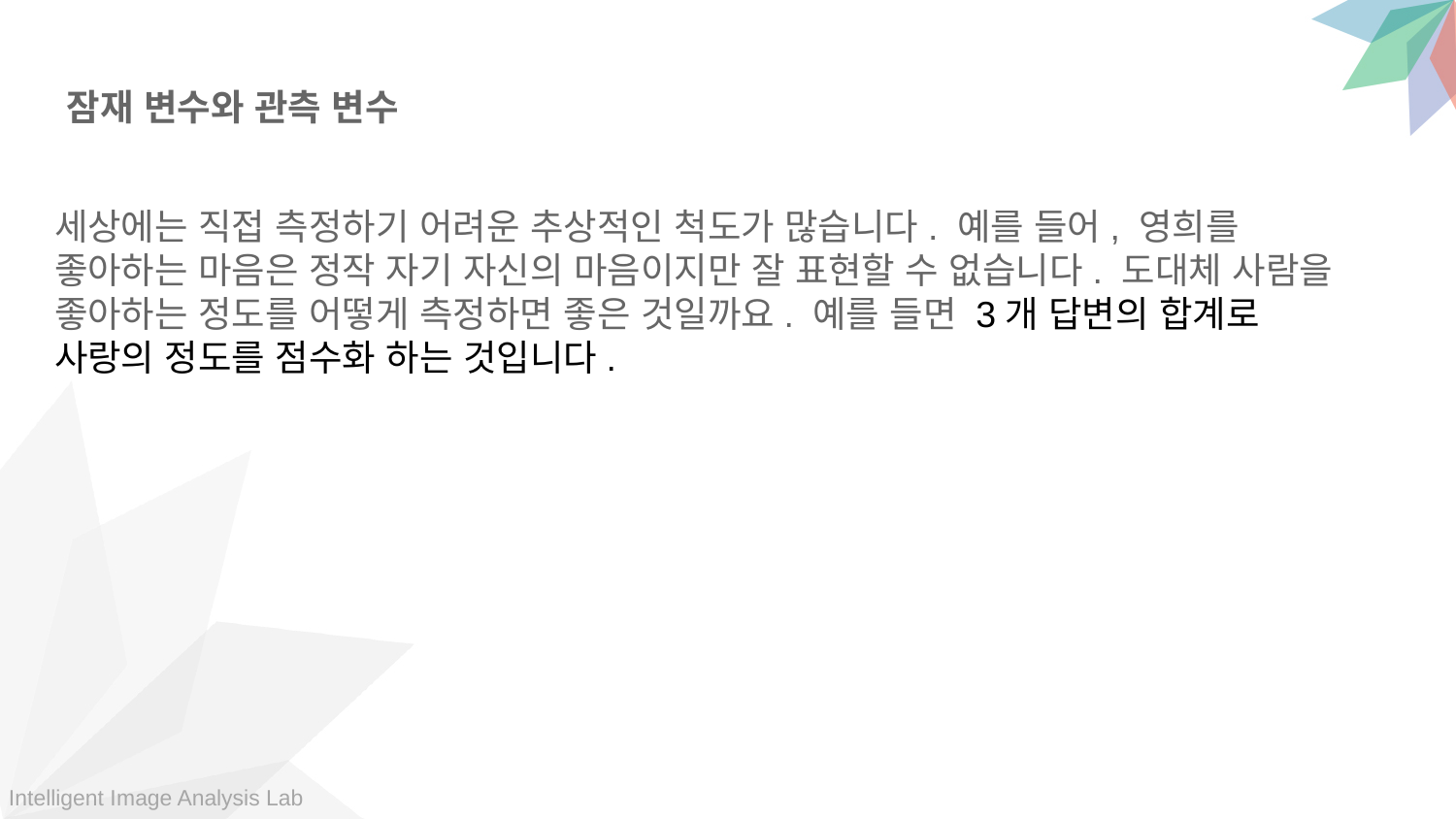

잠재 변수와 관측 변수
세상에는 직접 측정하기 어려운 추상적인 척도가 많습니다. 예를 들어, 영희를 좋아하는 마음은 정작 자기 자신의 마음이지만 잘 표현할 수 없습니다. 도대체 사람을 좋아하는 정도를 어떻게 측정하면 좋은 것일까요. 예를 들면 3개 답변의 합계로 사랑의 정도를 점수화 하는 것입니다.